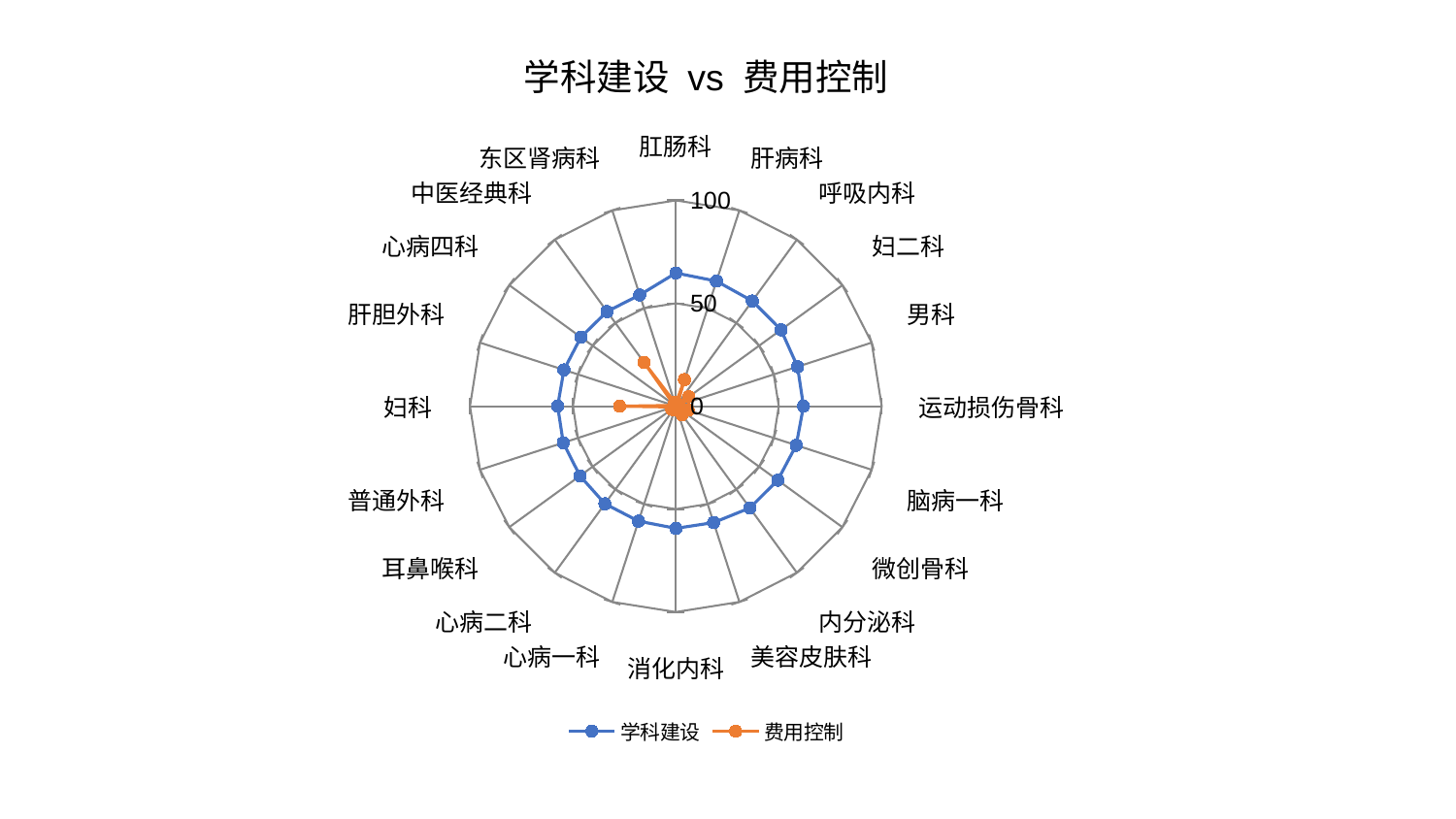

### Chart: 学科建设 vs 费用控制

| Category | 学科建设 | 费用控制 |
|---|---|---|
| 肛肠科 | 64.70502704977709 | 1.3532429030019415 |
| 肝病科 | 63.888680918631486 | 13.573615917954216 |
| 呼吸内科 | 63.193868596329985 | 1.358234234631523 |
| 妇二科 | 63.174579340859175 | 7.813692595024088 |
| 男科 | 62.16696332074464 | 1.785372829431802 |
| 运动损伤骨科 | 62.00771975365041 | 1.490022228986401 |
| 脑病一科 | 61.4934687352056 | 6.205825193457 |
| 微创骨科 | 61.18600884629828 | 3.947120274173623 |
| 内分泌科 | 61.14881233699916 | 5.143312197418549 |
| 美容皮肤科 | 59.46520972678397 | 0.9119131384992113 |
| 消化内科 | 59.366861298035595 | 1.157933111573825 |
| 心病一科 | 58.7263887840355 | 1.9824112581303688 |
| 心病二科 | 58.62473047095359 | 1.2669133324569517 |
| 耳鼻喉科 | 57.5757223707084 | 2.5198368719128696 |
| 普通外科 | 57.51558134387369 | 1.3301064577283699 |
| 妇科 | 57.41419453482108 | 27.34434328679543 |
| 肝胆外科 | 57.16671502702316 | 1.1359493676661399 |
| 心病四科 | 57.05341937768085 | 1.1611973728083467 |
| 中医经典科 | 56.874564755647654 | 26.408670884189004 |
| 东区肾病科 | 56.82891781559769 | 1.9422270159413046 |
16